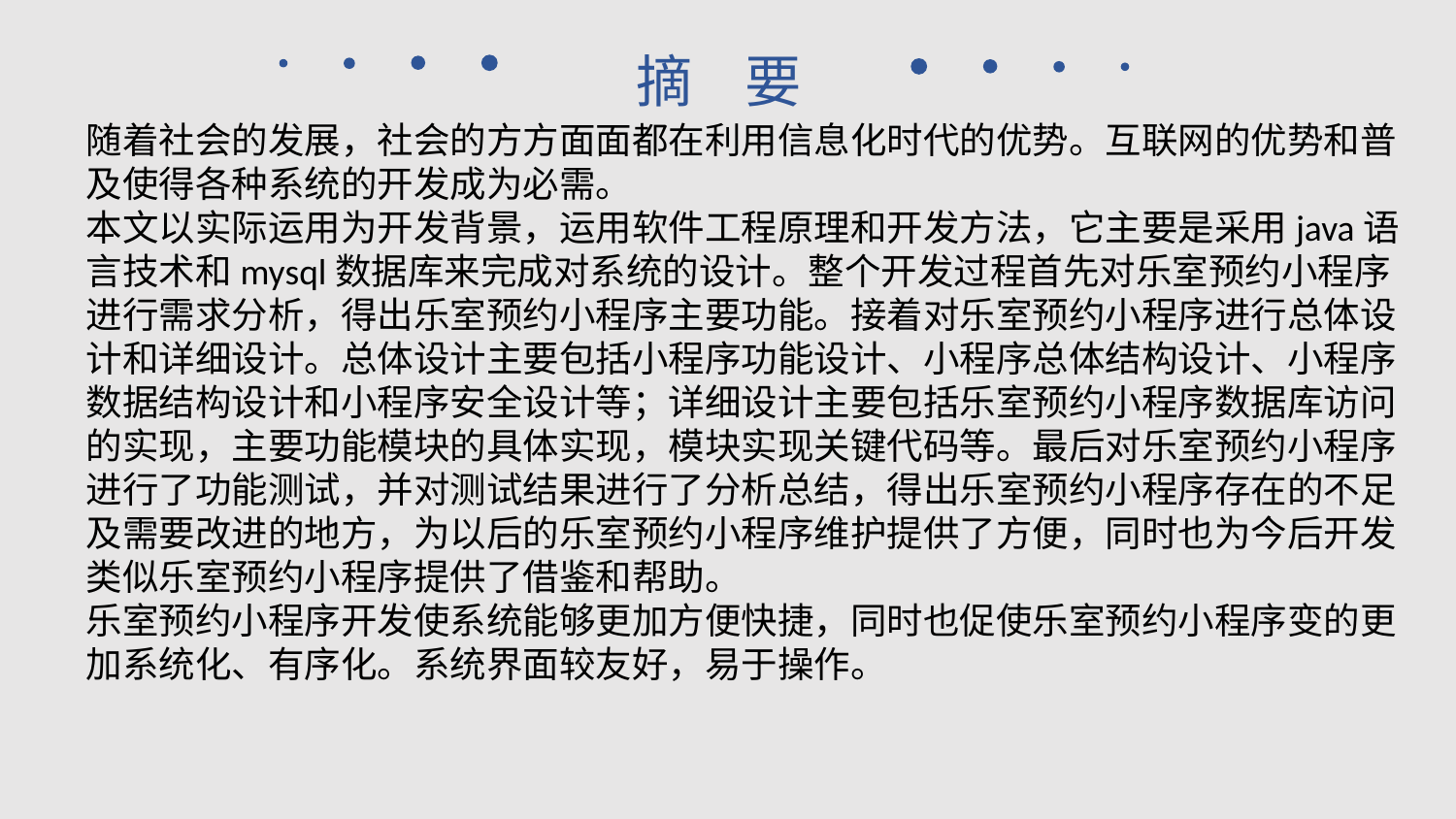

摘  要

随着社会的发展，社会的方方面面都在利用信息化时代的优势。互联网的优势和普及使得各种系统的开发成为必需。
本文以实际运用为开发背景，运用软件工程原理和开发方法，它主要是采用java语言技术和mysql数据库来完成对系统的设计。整个开发过程首先对乐室预约小程序进行需求分析，得出乐室预约小程序主要功能。接着对乐室预约小程序进行总体设计和详细设计。总体设计主要包括小程序功能设计、小程序总体结构设计、小程序数据结构设计和小程序安全设计等；详细设计主要包括乐室预约小程序数据库访问的实现，主要功能模块的具体实现，模块实现关键代码等。最后对乐室预约小程序进行了功能测试，并对测试结果进行了分析总结，得出乐室预约小程序存在的不足及需要改进的地方，为以后的乐室预约小程序维护提供了方便，同时也为今后开发类似乐室预约小程序提供了借鉴和帮助。
乐室预约小程序开发使系统能够更加方便快捷，同时也促使乐室预约小程序变的更加系统化、有序化。系统界面较友好，易于操作。